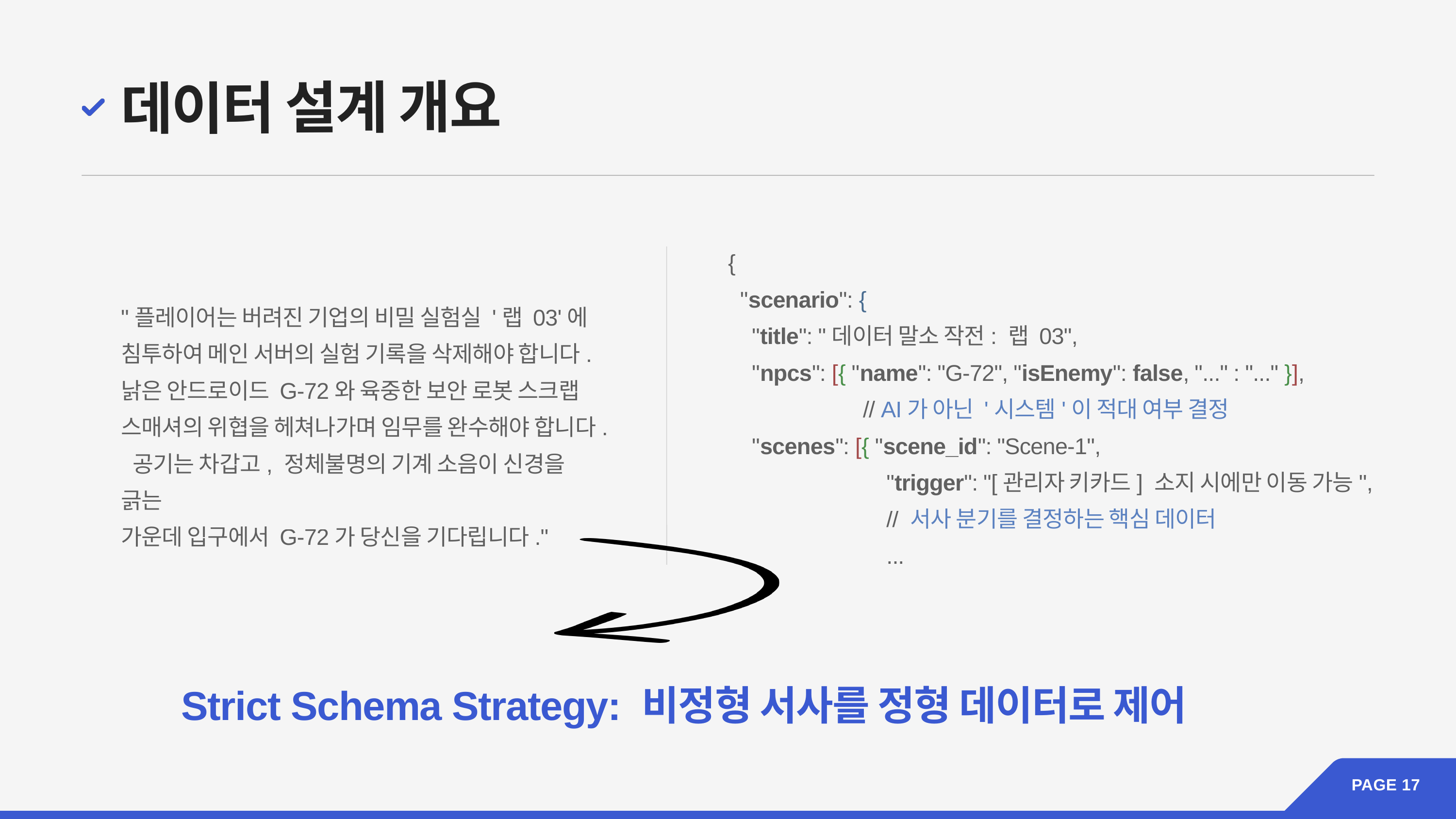

데이터 설계 개요

{
  "scenario": {
    "title": "데이터 말소 작전: 랩 03",
    "npcs": [{ "name": "G-72", "isEnemy": false, "..." : "..." }],
                       // AI가 아닌 '시스템'이 적대 여부 결정
    "scenes": [{ "scene_id": "Scene-1",
                           "trigger": "[관리자 키카드] 소지 시에만 이동 가능",
                           // 서사 분기를 결정하는 핵심 데이터
                           ...

"플레이어는 버려진 기업의 비밀 실험실 '랩 03'에
침투하여 메인 서버의 실험 기록을 삭제해야 합니다. 낡은 안드로이드 G-72와 육중한 보안 로봇 스크랩
스매셔의 위협을 헤쳐나가며 임무를 완수해야 합니다. 공기는 차갑고, 정체불명의 기계 소음이 신경을 긁는
가운데 입구에서 G-72가 당신을 기다립니다."

Strict Schema Strategy: 비정형 서사를 정형 데이터로 제어

PAGE 17